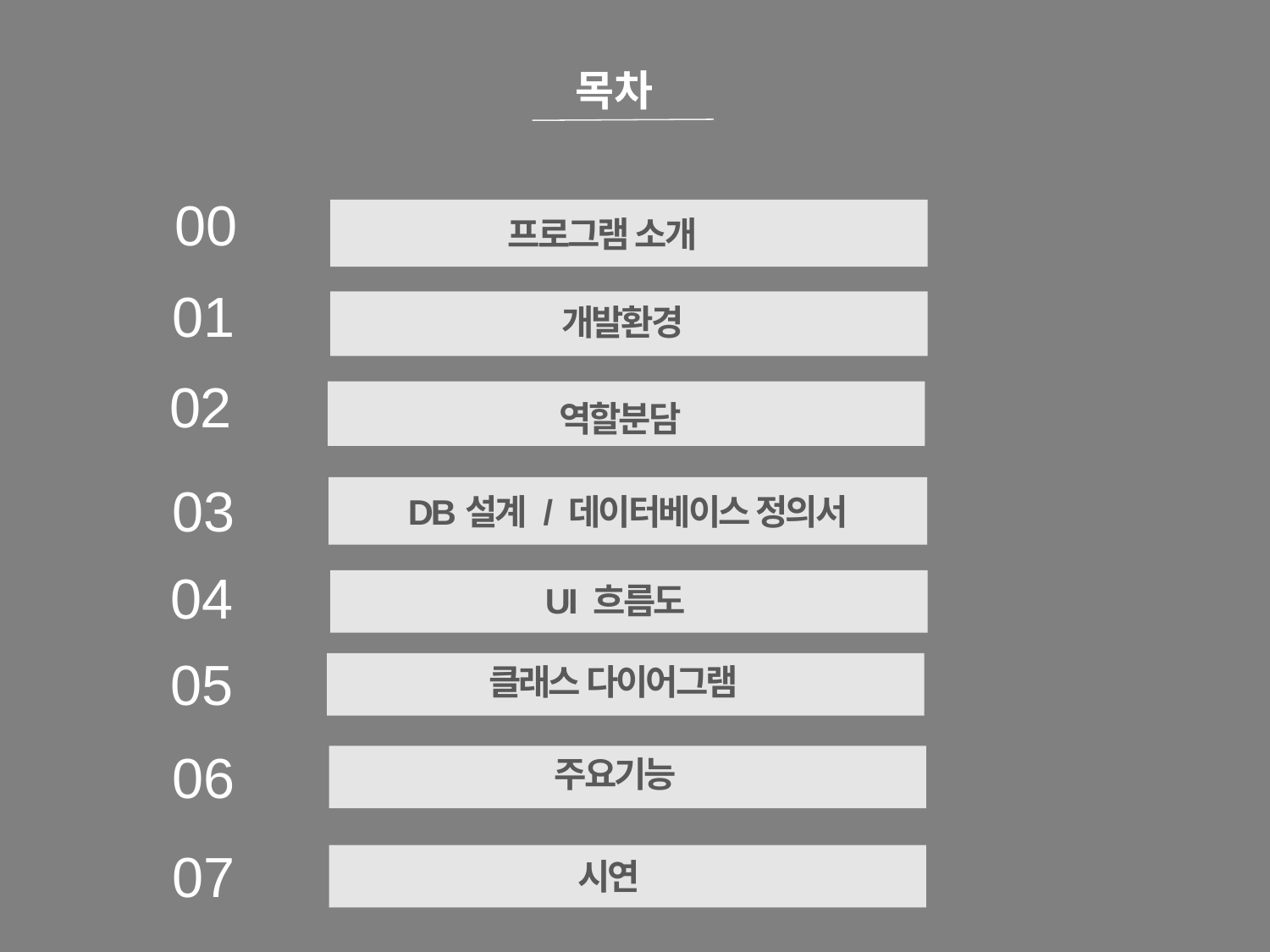

목차
00

프로그램 소개
01

개발환경
02

역할분담
03

DB설계 / 데이터베이스 정의서
04

UI 흐름도
05
클래스 다이어그램

06
주요기능

07

시연